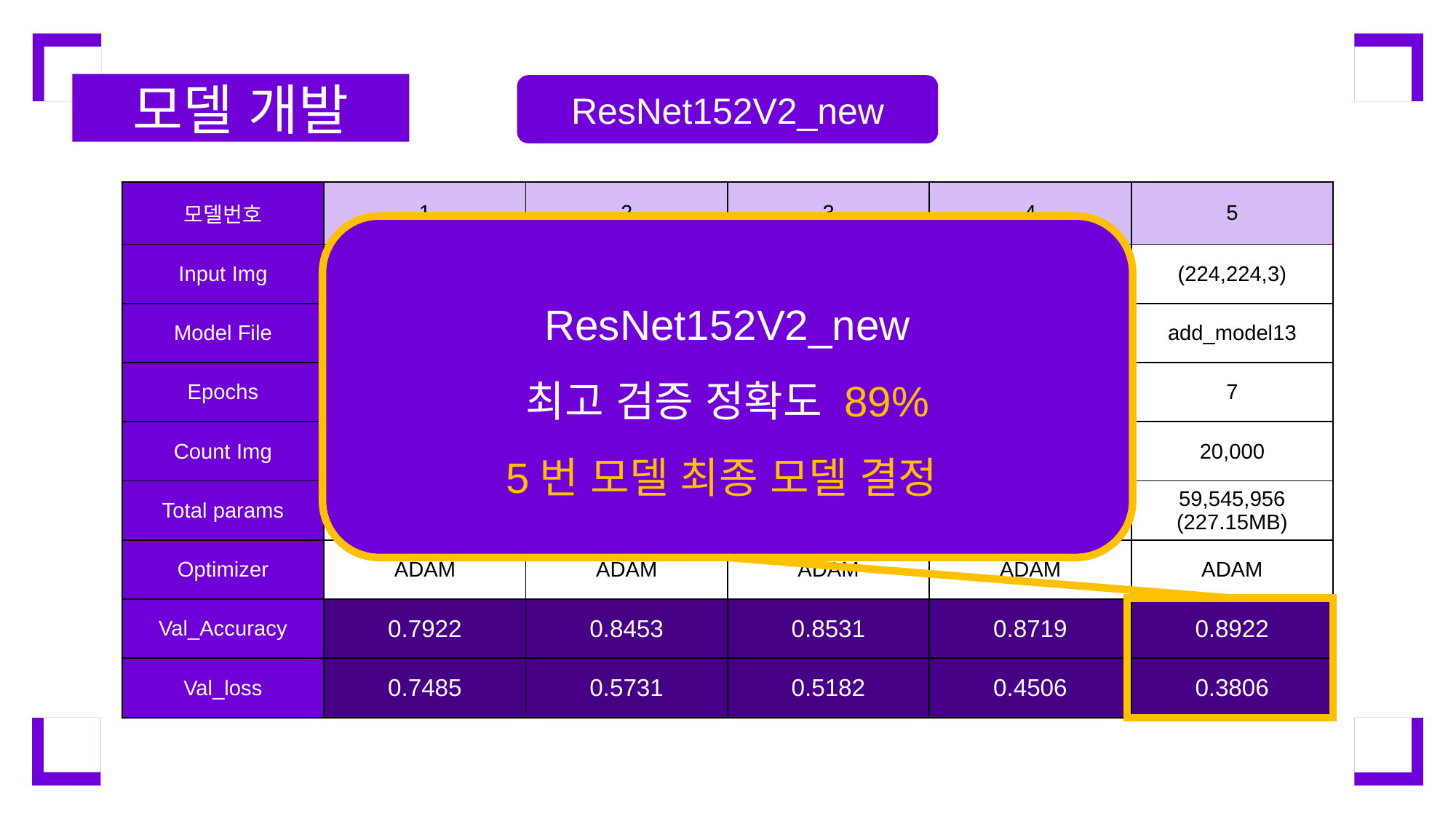

모델 개발
ResNet152V2_new
| 모델번호 | 1 | 2 | 3 | 4 | 5 |
| --- | --- | --- | --- | --- | --- |
| Input Img | (224,224,3) | (224,224,3) | (224,224,3) | (224,224,3) | (224,224,3) |
| Model File | 100\_model8 | add\_model21 | add\_model6 | add\_model7 | add\_model13 |
| Epochs | 53 | 22 | 23 | 17 | 7 |
| Count Img | 20,000 | 20,000 | 20,000 | 19,996 | 20,000 |
| Total params | 59,545,956 (227.15MB) | 59,545,956 (227.15MB) | 59,545,956 (227.15MB) | 59,545,956 (227.15MB) | 59,545,956 (227.15MB) |
| Optimizer | ADAM | ADAM | ADAM | ADAM | ADAM |
| Val\_Accuracy | 0.7922 | 0.8453 | 0.8531 | 0.8719 | 0.8922 |
| Val\_loss | 0.7485 | 0.5731 | 0.5182 | 0.4506 | 0.3806 |
ResNet152V2_new
최고 검증 정확도 89%
5번 모델 최종 모델 결정